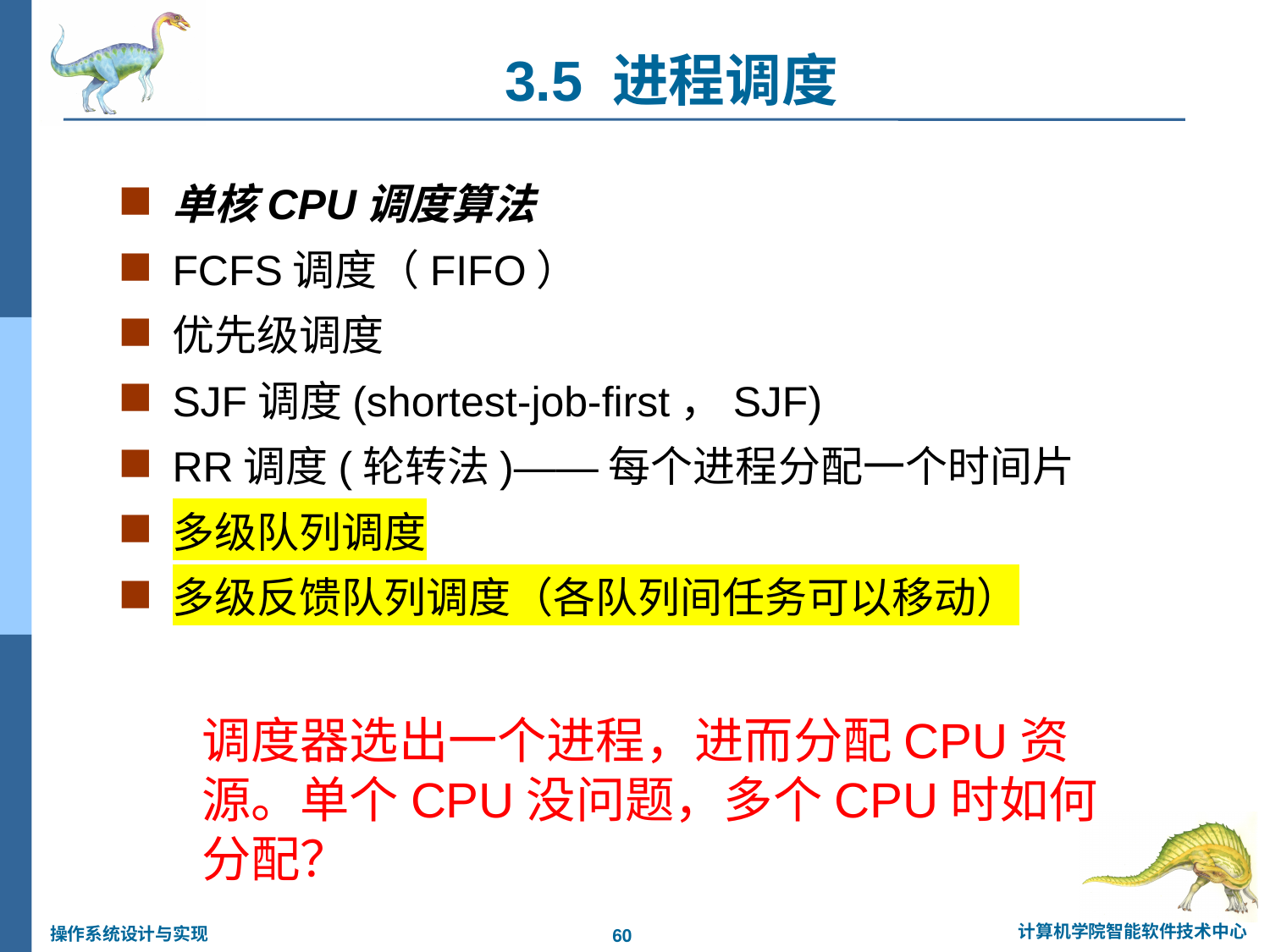

3.5 进程调度
单核CPU调度算法
FCFS调度（FIFO）
优先级调度
SJF调度(shortest-job-first，SJF)
RR调度(轮转法)——每个进程分配一个时间片
多级队列调度
多级反馈队列调度（各队列间任务可以移动）
调度器选出一个进程，进而分配CPU资源。单个CPU没问题，多个CPU时如何分配？